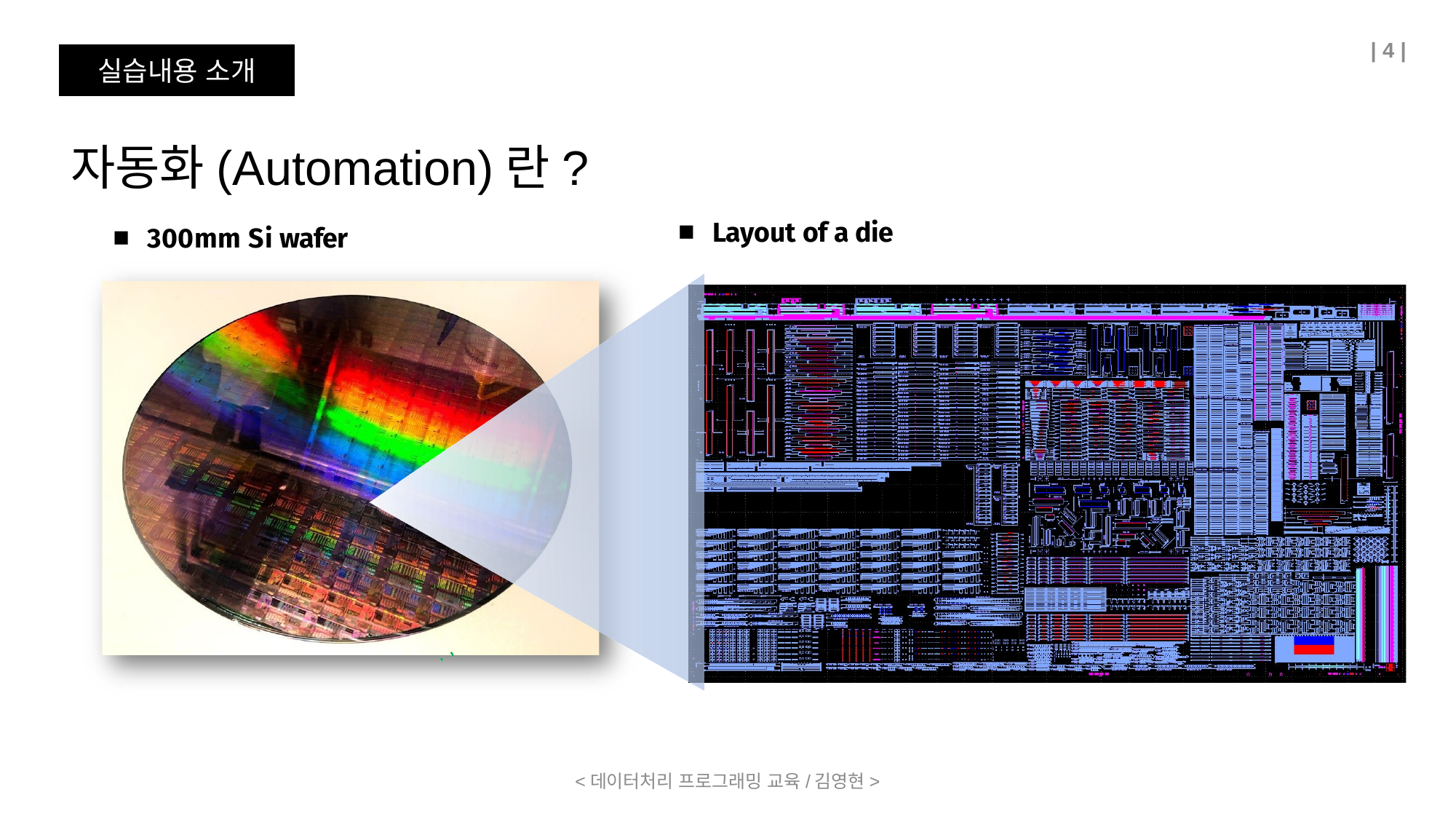

| 4 |
실습내용 소개

자동화(Automation)란?
Layout of a die
300mm Si wafer

<데이터처리 프로그래밍 교육/김영현>